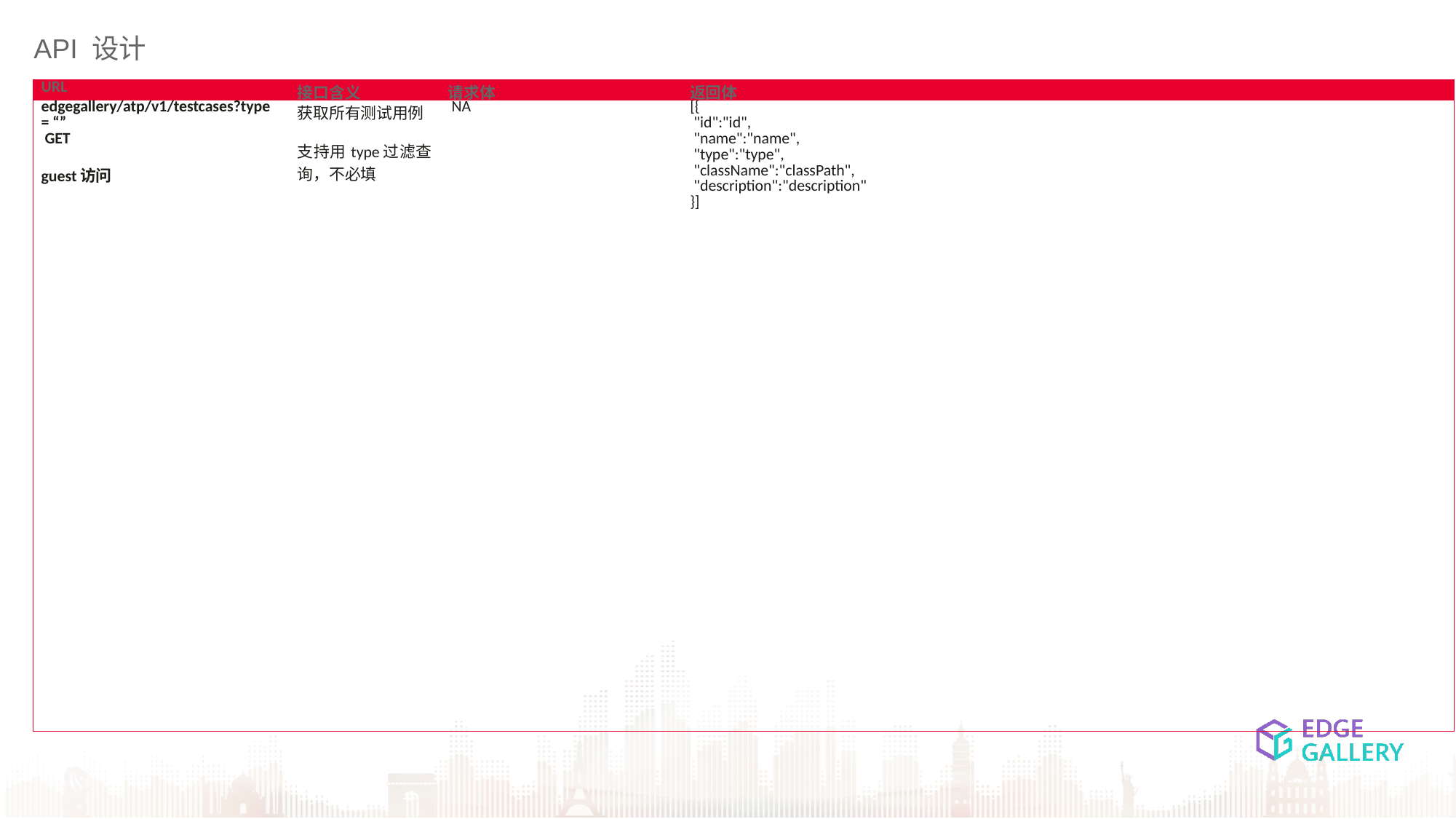

API 设计
| URL | 接口含义 | 请求体 | 返回体 |
| --- | --- | --- | --- |
| edgegallery/atp/v1/testcases?type = “” GET guest访问 | 获取所有测试用例 支持用type过滤查询，不必填 | NA | [{ "id":"id", "name":"name", "type":"type", "className":"classPath", "description":"description" }] |